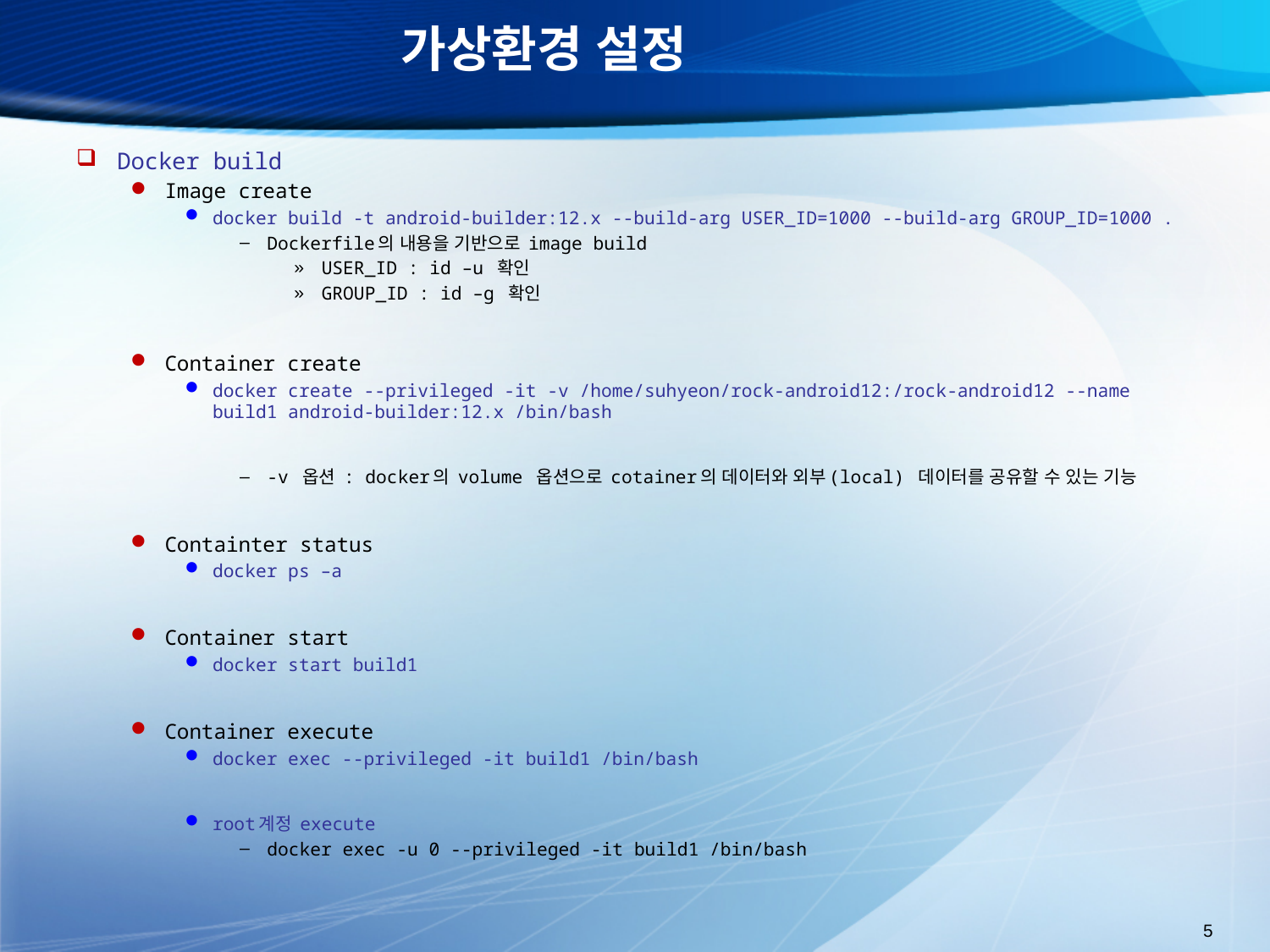

# 가상환경 설정
Docker build
Image create
docker build -t android-builder:12.x --build-arg USER_ID=1000 --build-arg GROUP_ID=1000 .
Dockerfile의 내용을 기반으로 image build
USER_ID : id –u 확인
GROUP_ID : id –g 확인

Container create
docker create --privileged -it -v /home/suhyeon/rock-android12:/rock-android12 --name build1 android-builder:12.x /bin/bash

-v 옵션 : docker의 volume 옵션으로 cotainer의 데이터와 외부(local) 데이터를 공유할 수 있는 기능

Containter status
docker ps –a

Container start
docker start build1

Container execute
docker exec --privileged -it build1 /bin/bash

root계정 execute
docker exec -u 0 --privileged -it build1 /bin/bash